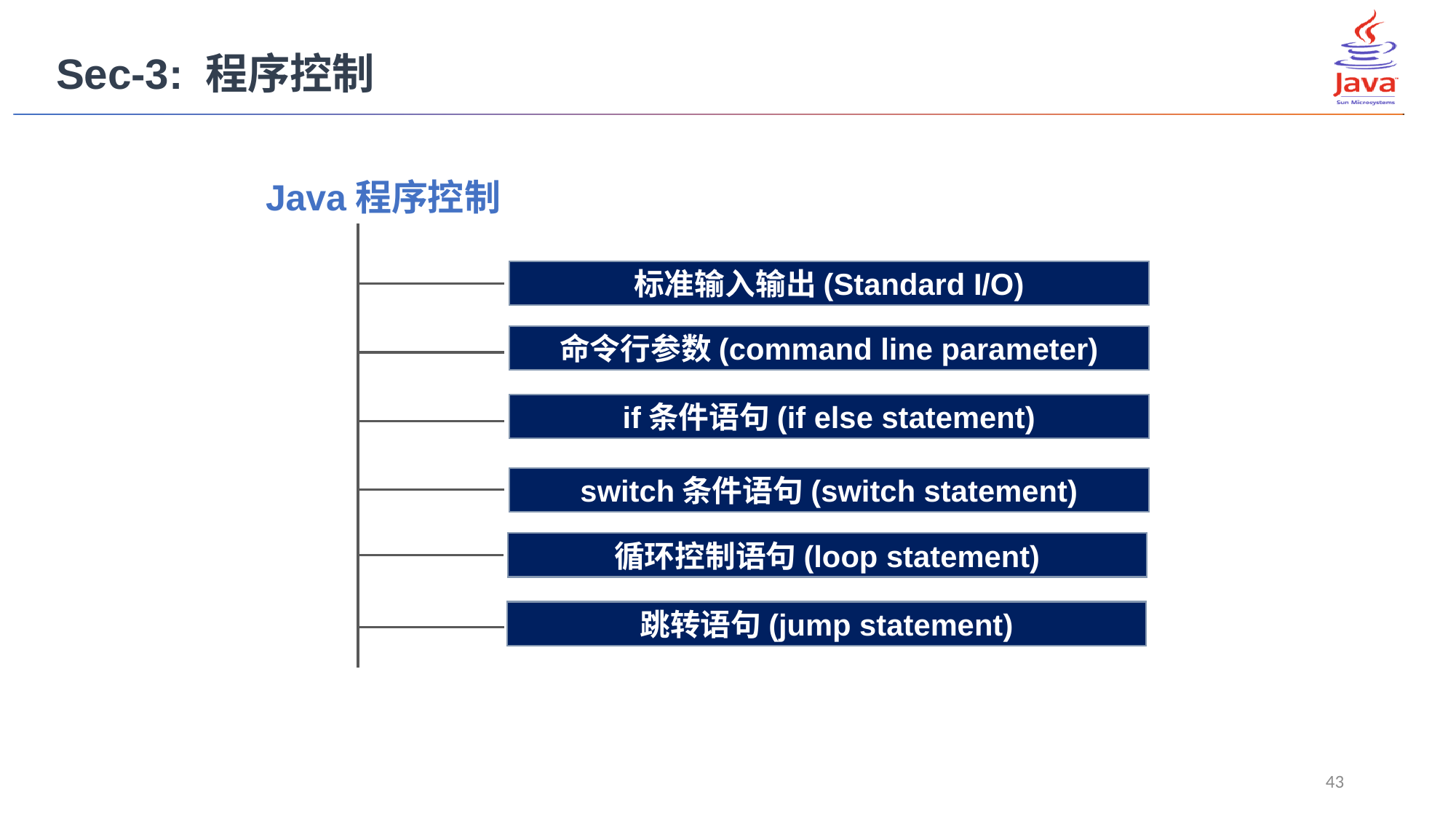

Sec-3: 程序控制
Java程序控制
标准输入输出(Standard I/O)
命令行参数(command line parameter)
if条件语句(if else statement)
switch条件语句(switch statement)
循环控制语句(loop statement)
跳转语句(jump statement)
43